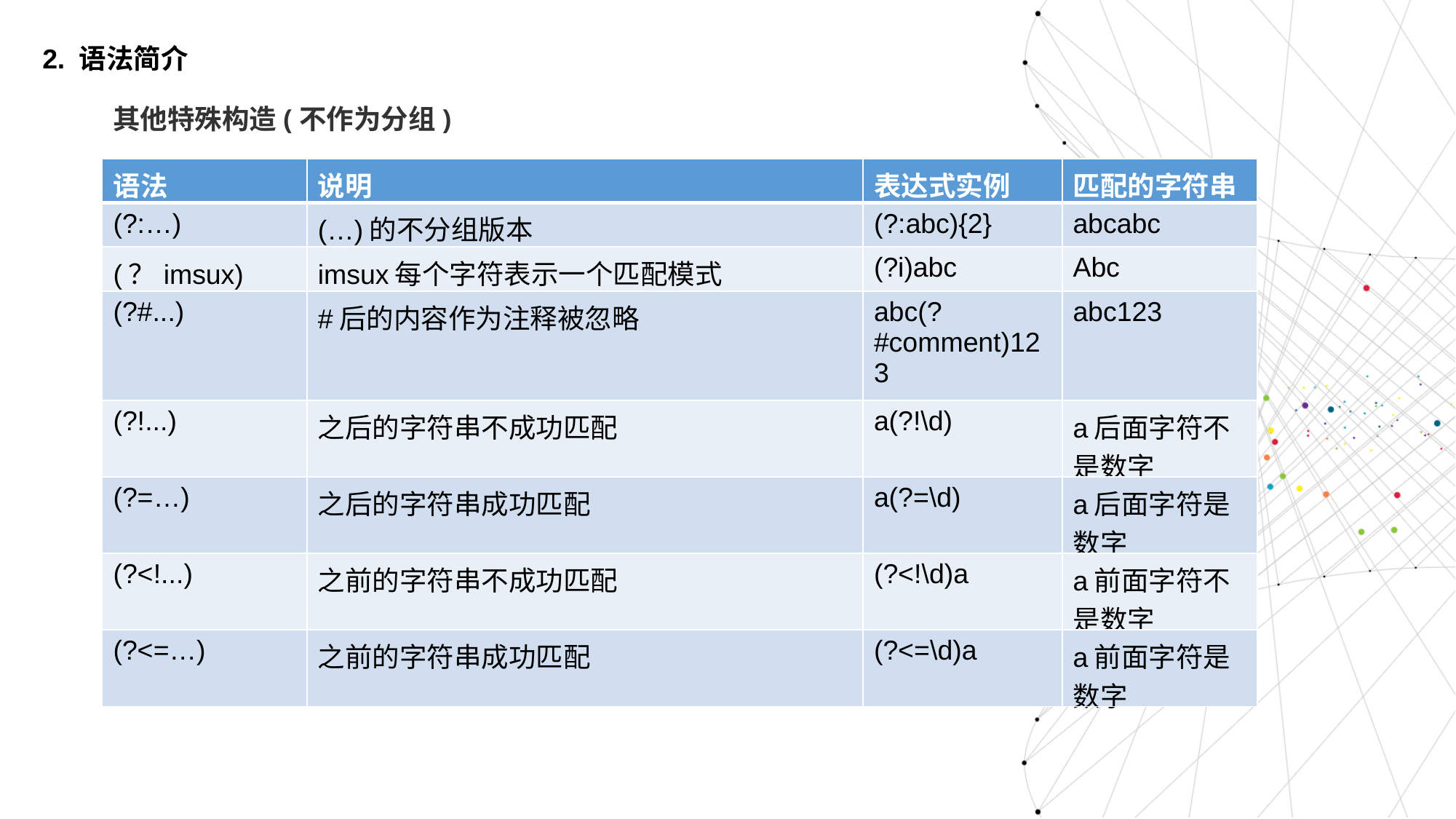

2. 语法简介
其他特殊构造(不作为分组)

| 语法 | 说明 | 表达式实例 | 匹配的字符串 |
| --- | --- | --- | --- |
| (?:…) | (…)的不分组版本 | (?:abc){2} | abcabc |
| (？imsux) | imsux每个字符表示一个匹配模式 | (?i)abc | Abc |
| (?#...) | #后的内容作为注释被忽略 | abc(?#comment)123 | abc123 |
| (?!...) | 之后的字符串不成功匹配 | a(?!\d) | a后面字符不是数字 |
| (?=…) | 之后的字符串成功匹配 | a(?=\d) | a后面字符是数字 |
| (?<!...) | 之前的字符串不成功匹配 | (?<!\d)a | a前面字符不是数字 |
| (?<=…) | 之前的字符串成功匹配 | (?<=\d)a | a前面字符是数字 |